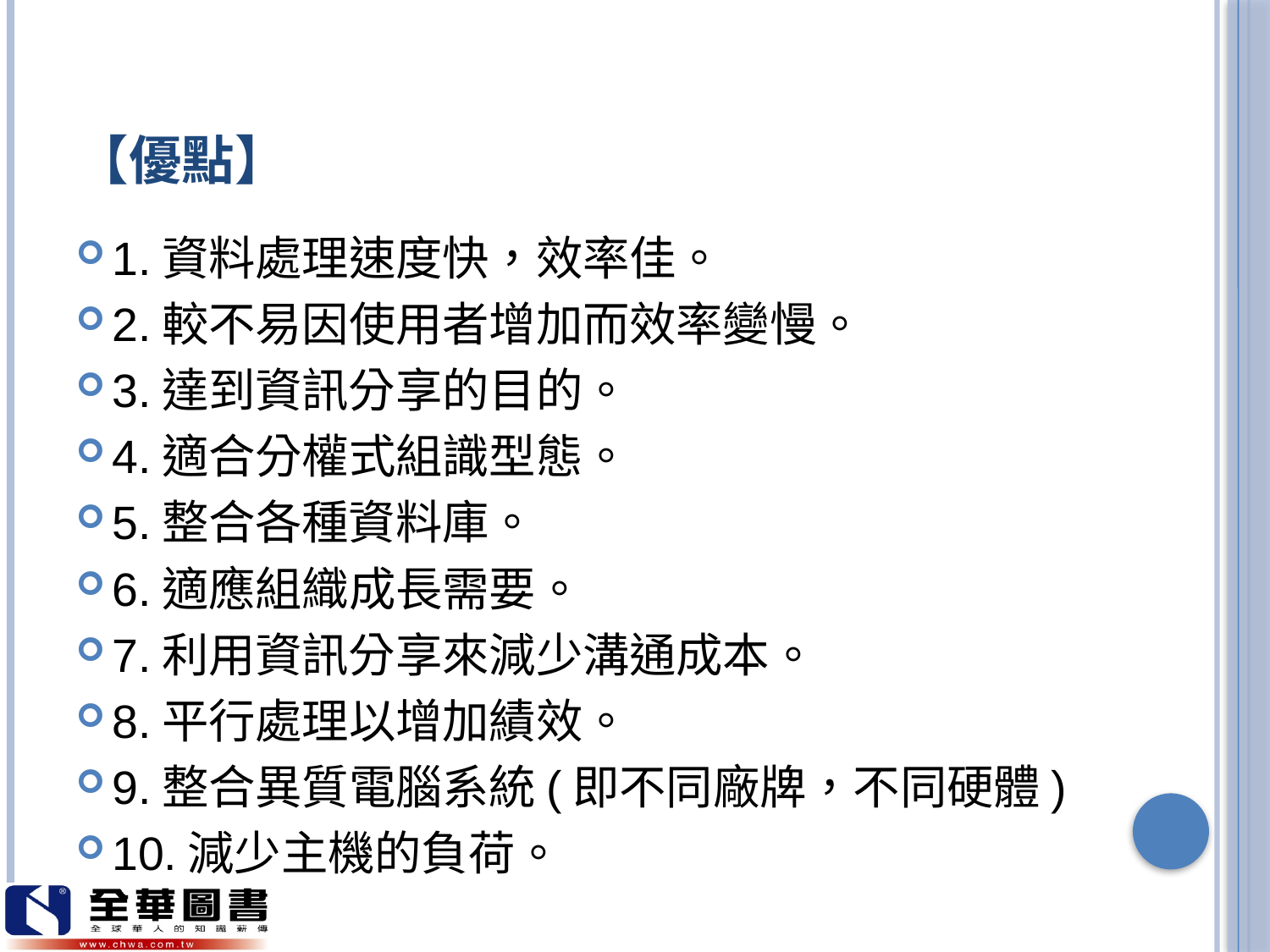

# 【優點】
1.資料處理速度快，效率佳。
2.較不易因使用者增加而效率變慢。
3.達到資訊分享的目的。
4.適合分權式組識型態。
5.整合各種資料庫。
6.適應組織成長需要。
7.利用資訊分享來減少溝通成本。
8.平行處理以增加績效。
9.整合異質電腦系統(即不同廠牌，不同硬體)
10.減少主機的負荷。